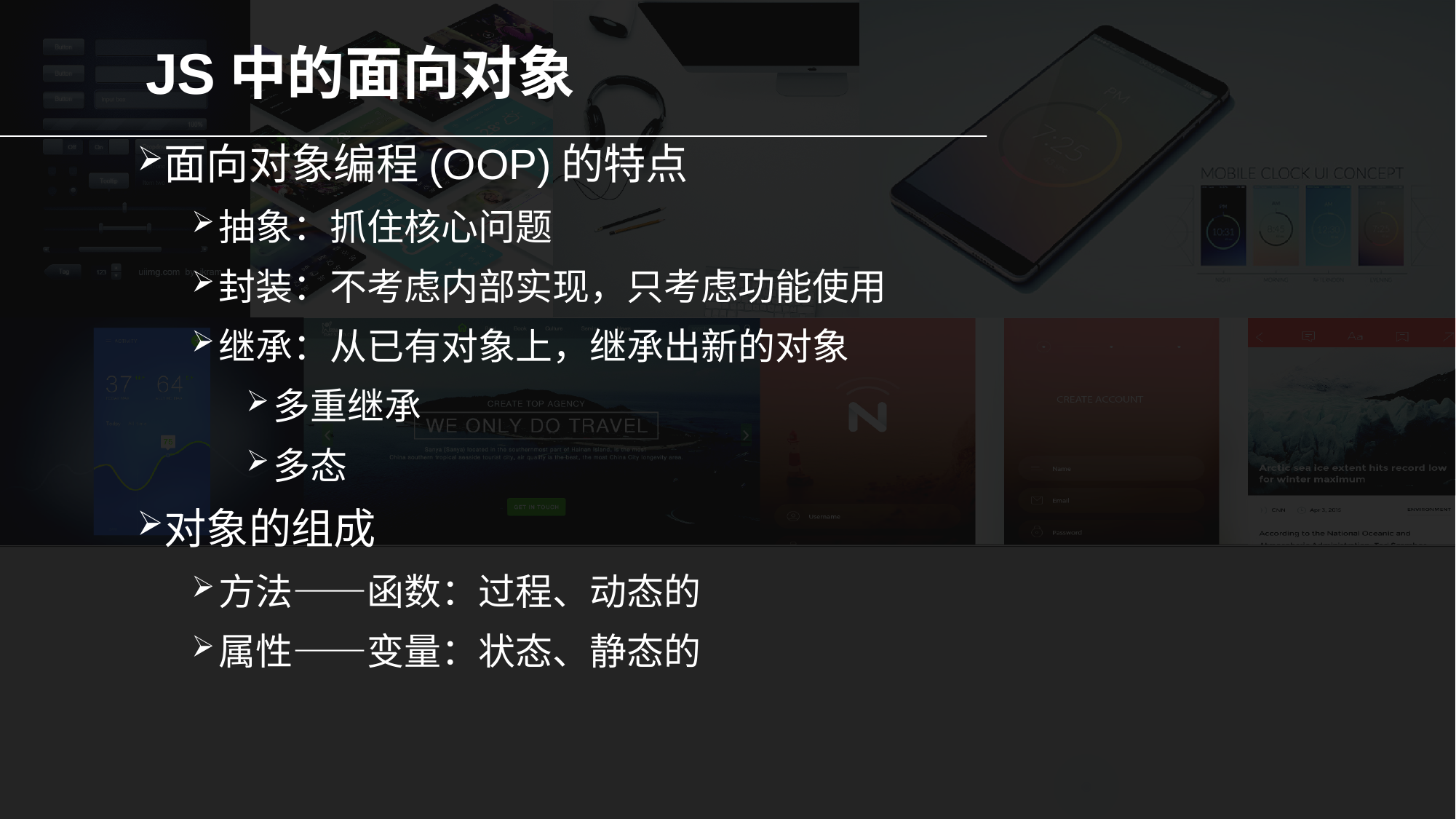

# JS中的面向对象
面向对象编程(OOP)的特点
抽象：抓住核心问题
封装：不考虑内部实现，只考虑功能使用
继承：从已有对象上，继承出新的对象
多重继承
多态
对象的组成
方法——函数：过程、动态的
属性——变量：状态、静态的